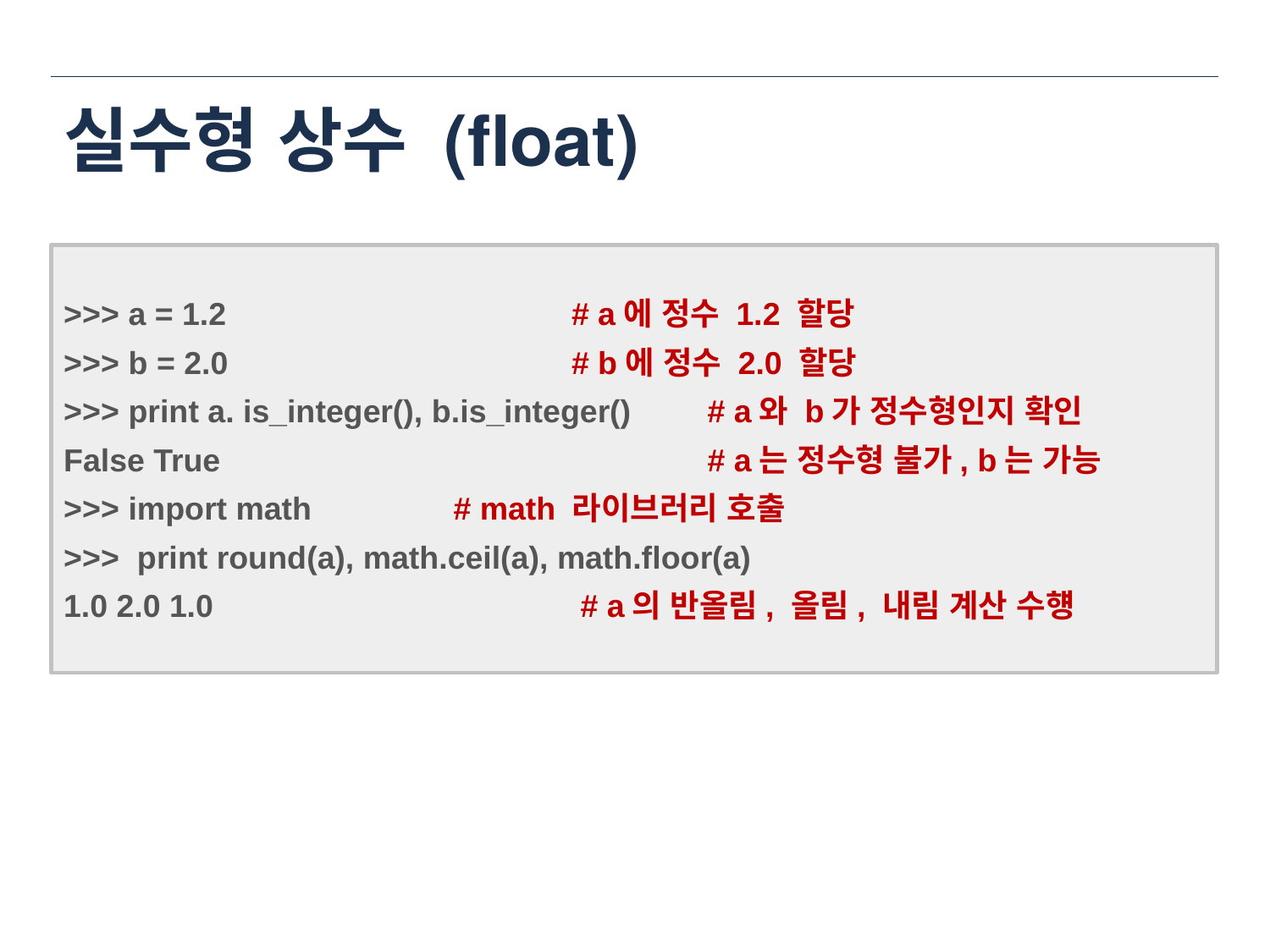

# 실수형 상수 (float)
>>> a = 1.2			# a에 정수 1.2 할당
>>> b = 2.0			# b에 정수 2.0 할당
>>> print a. is_integer(), b.is_integer()	 # a와 b가 정수형인지 확인
False True				 # a는 정수형 불가, b는 가능
>>> import math		 # math 라이브러리 호출
>>>  print round(a), math.ceil(a), math.floor(a)
1.0 2.0 1.0			 # a의 반올림, 올림, 내림 계산 수헁